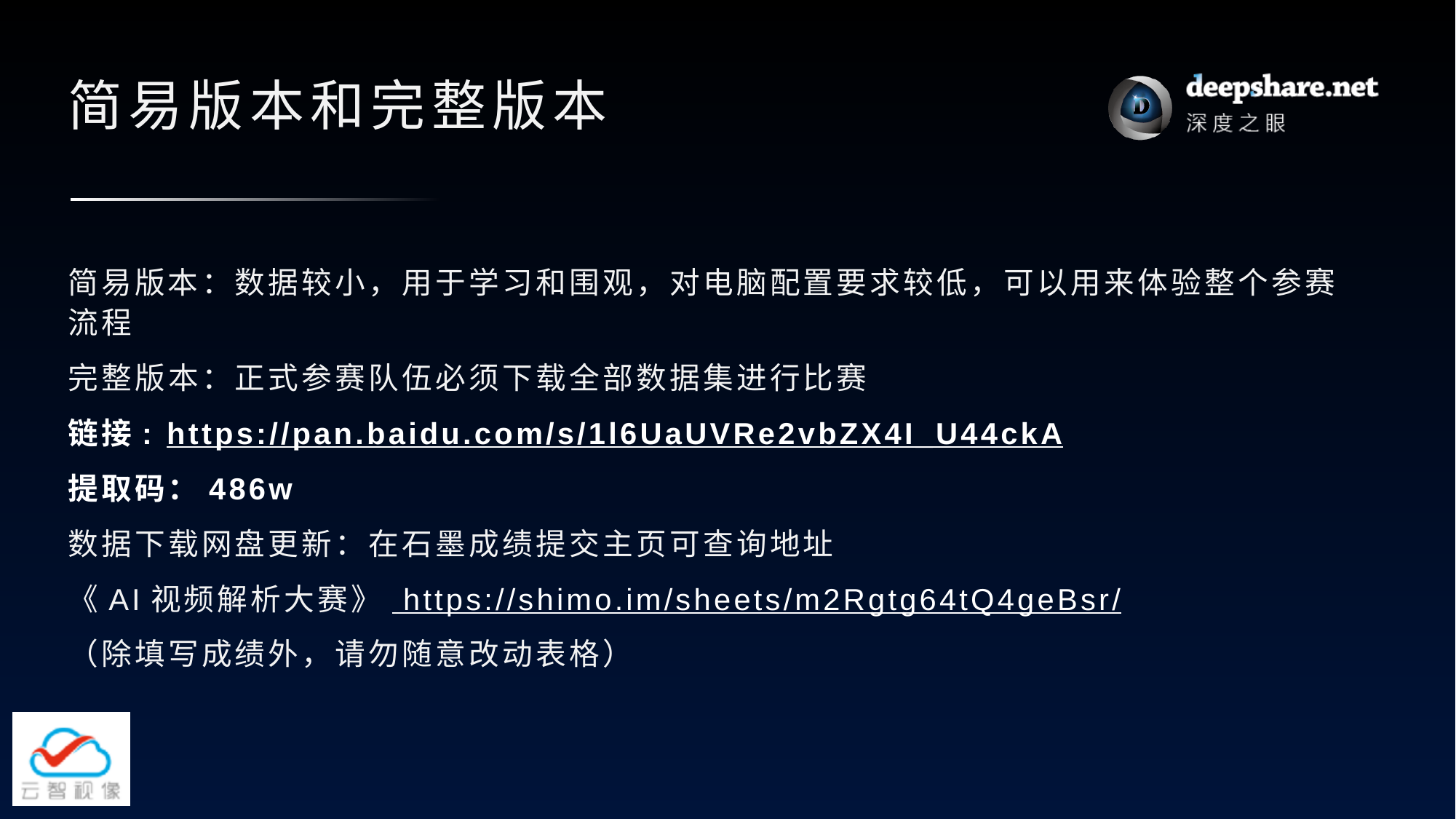

# 简易版本和完整版本

简易版本：数据较小，用于学习和围观，对电脑配置要求较低，可以用来体验整个参赛流程
完整版本：正式参赛队伍必须下载全部数据集进行比赛
链接: https://pan.baidu.com/s/1l6UaUVRe2vbZX4I_U44ckA
提取码：486w
数据下载网盘更新：在石墨成绩提交主页可查询地址
《AI视频解析大赛》 https://shimo.im/sheets/m2Rgtg64tQ4geBsr/
（除填写成绩外，请勿随意改动表格）